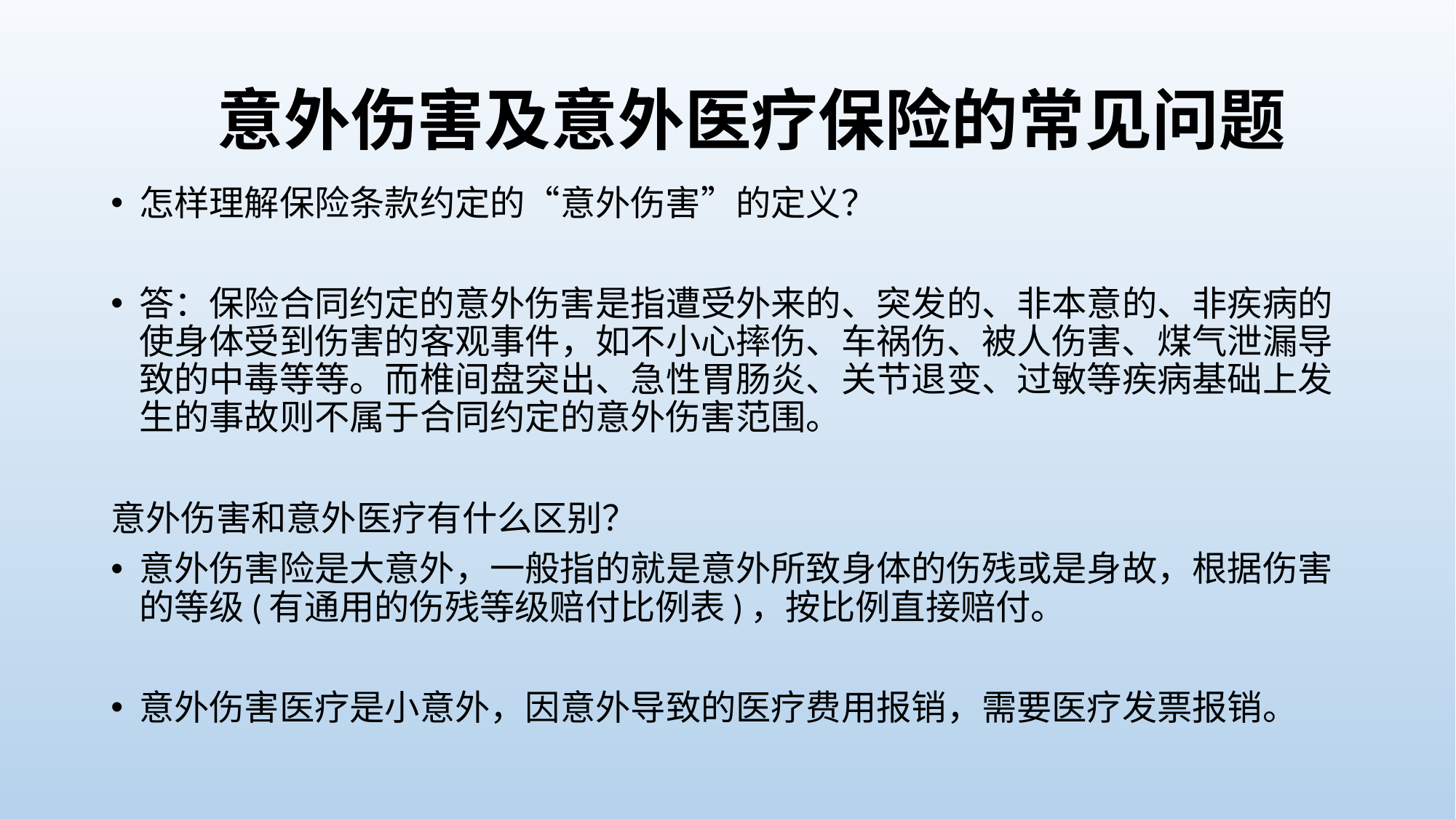

# 意外伤害及意外医疗保险的常见问题
怎样理解保险条款约定的“意外伤害”的定义？

答：保险合同约定的意外伤害是指遭受外来的、突发的、非本意的、非疾病的使身体受到伤害的客观事件，如不小心摔伤、车祸伤、被人伤害、煤气泄漏导致的中毒等等。而椎间盘突出、急性胃肠炎、关节退变、过敏等疾病基础上发生的事故则不属于合同约定的意外伤害范围。

意外伤害和意外医疗有什么区别？
意外伤害险是大意外，一般指的就是意外所致身体的伤残或是身故，根据伤害的等级(有通用的伤残等级赔付比例表)，按比例直接赔付。

意外伤害医疗是小意外，因意外导致的医疗费用报销，需要医疗发票报销。